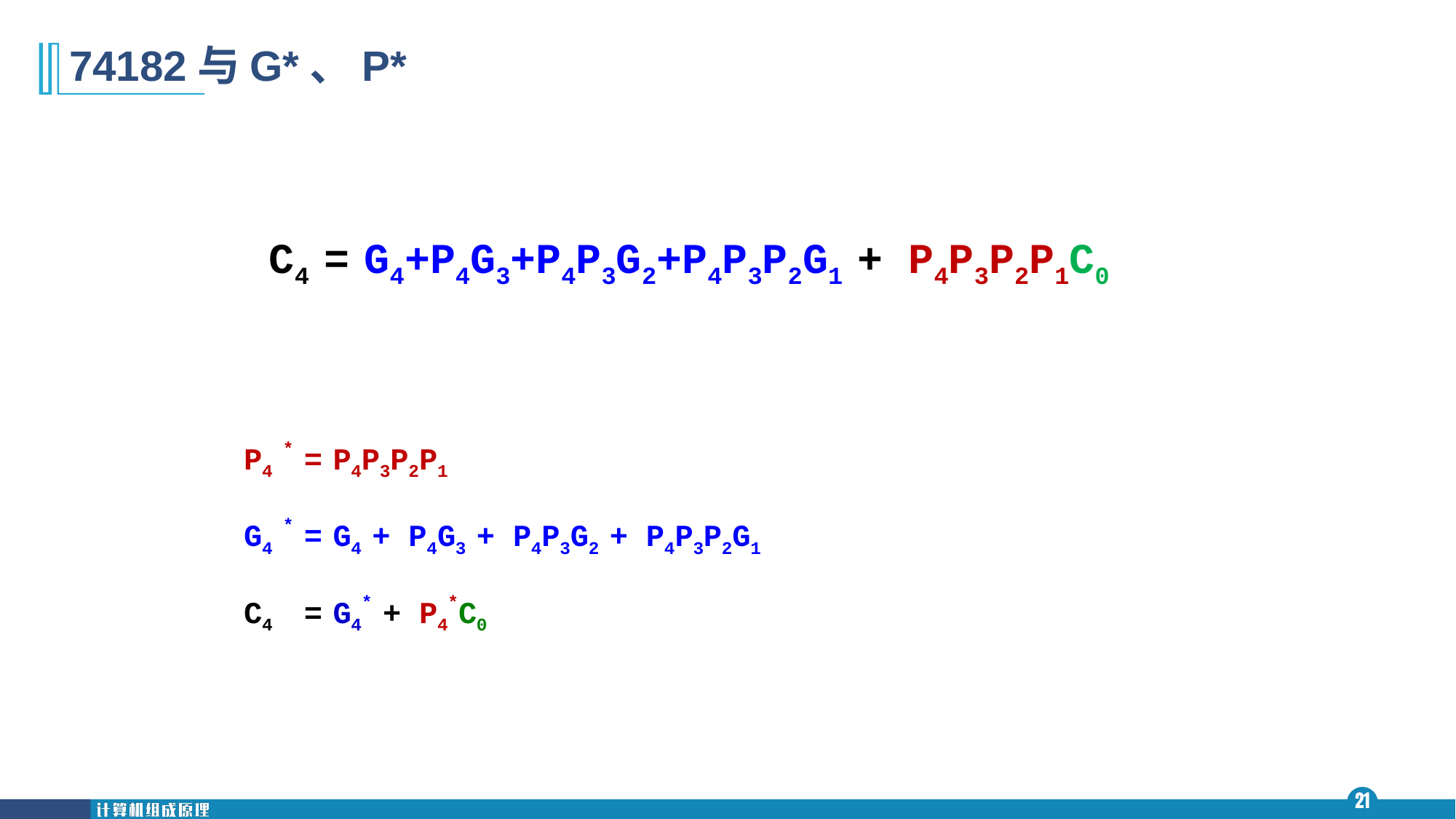

# 74182与G*、P*
C4 = G4+P4G3+P4P3G2+P4P3P2G1 + P4P3P2P1C0
P4 * = P4P3P2P1
G4 * = G4 + P4G3 + P4P3G2 + P4P3P2G1
C4   = G4* + P4*C0